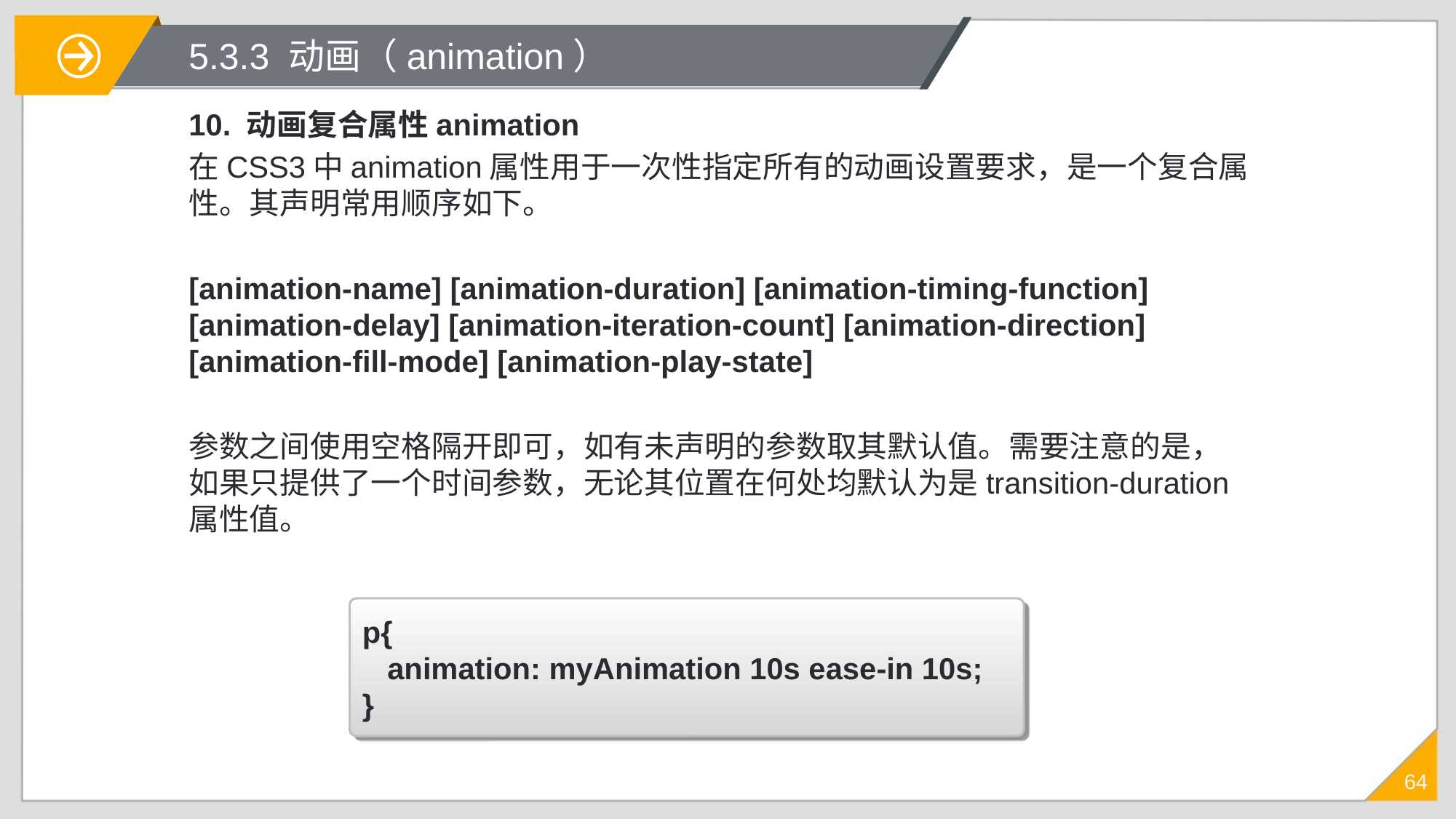

# 5.3.3 动画（animation）
10. 动画复合属性animation
在CSS3中animation属性用于一次性指定所有的动画设置要求，是一个复合属性。其声明常用顺序如下。

[animation-name] [animation-duration] [animation-timing-function] [animation-delay] [animation-iteration-count] [animation-direction] [animation-fill-mode] [animation-play-state]

参数之间使用空格隔开即可，如有未声明的参数取其默认值。需要注意的是，如果只提供了一个时间参数，无论其位置在何处均默认为是transition-duration属性值。

p{
   animation: myAnimation 10s ease-in 10s;
}